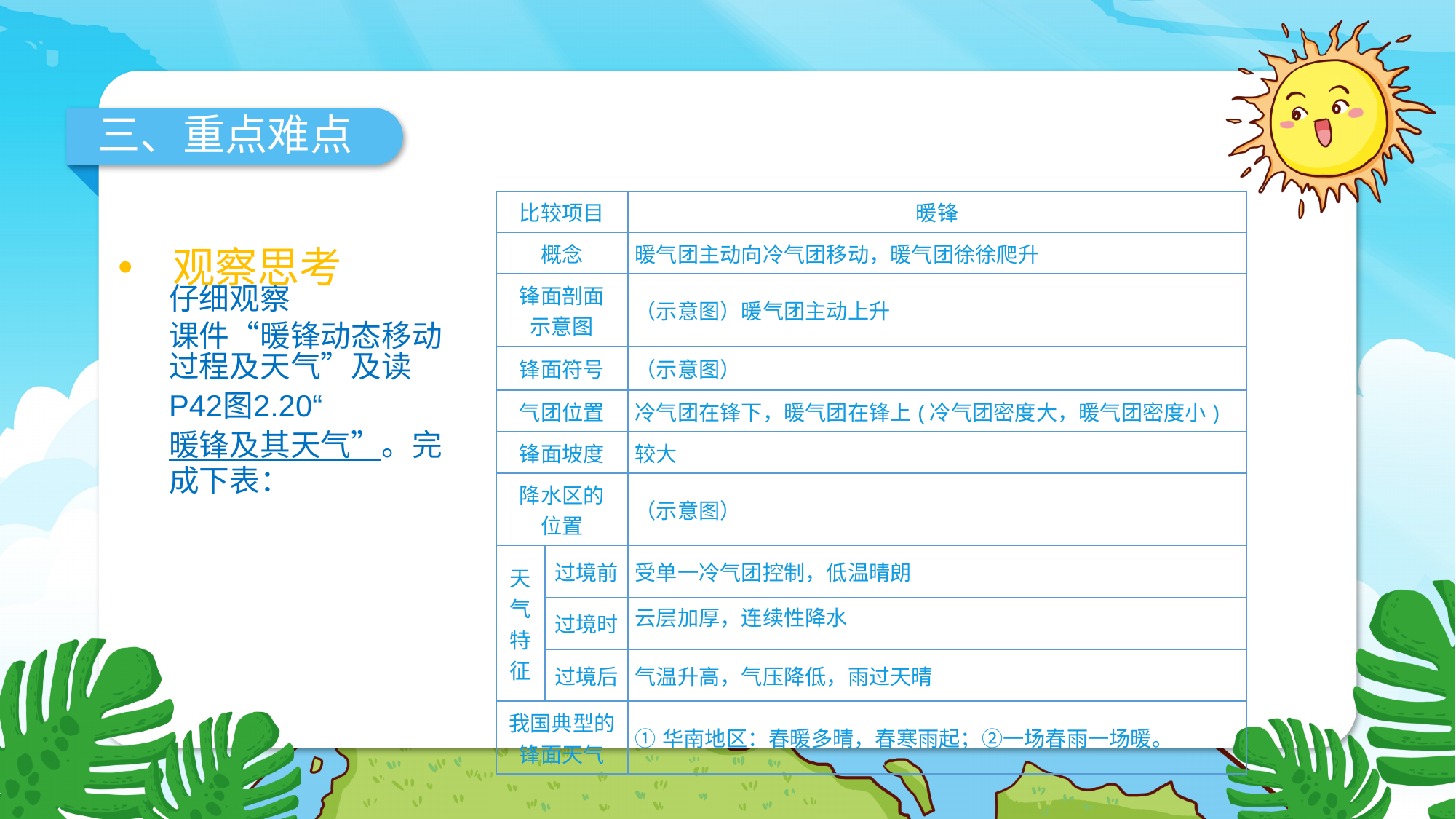

三、重点难点
| 比较项目 |  | 暖锋 |
| --- | --- | --- |
| 概念 |  | 暖气团主动向冷气团移动，暖气团徐徐爬升 |
| 锋面剖面 示意图 |  | （示意图）暖气团主动上升 |
| 锋面符号 |  | （示意图） |
| 气团位置 |  | 冷气团在锋下，暖气团在锋上(冷气团密度大，暖气团密度小) |
| 锋面坡度 |  | 较大 |
| 降水区的 位置 |  | （示意图） |
| 天气特征 | 过境前 | 受单一冷气团控制，低温晴朗 |
|  | 过境时 | 云层加厚，连续性降水 |
|  | 过境后 | 气温升高，气压降低，雨过天晴 |
| 我国典型的锋面天气 |  | ①华南地区：春暖多晴，春寒雨起；②一场春雨一场暖。 |
观察思考
仔细观察课件“暖锋动态移动过程及天气”及读P42图2.20“暖锋及其天气”。完成下表：